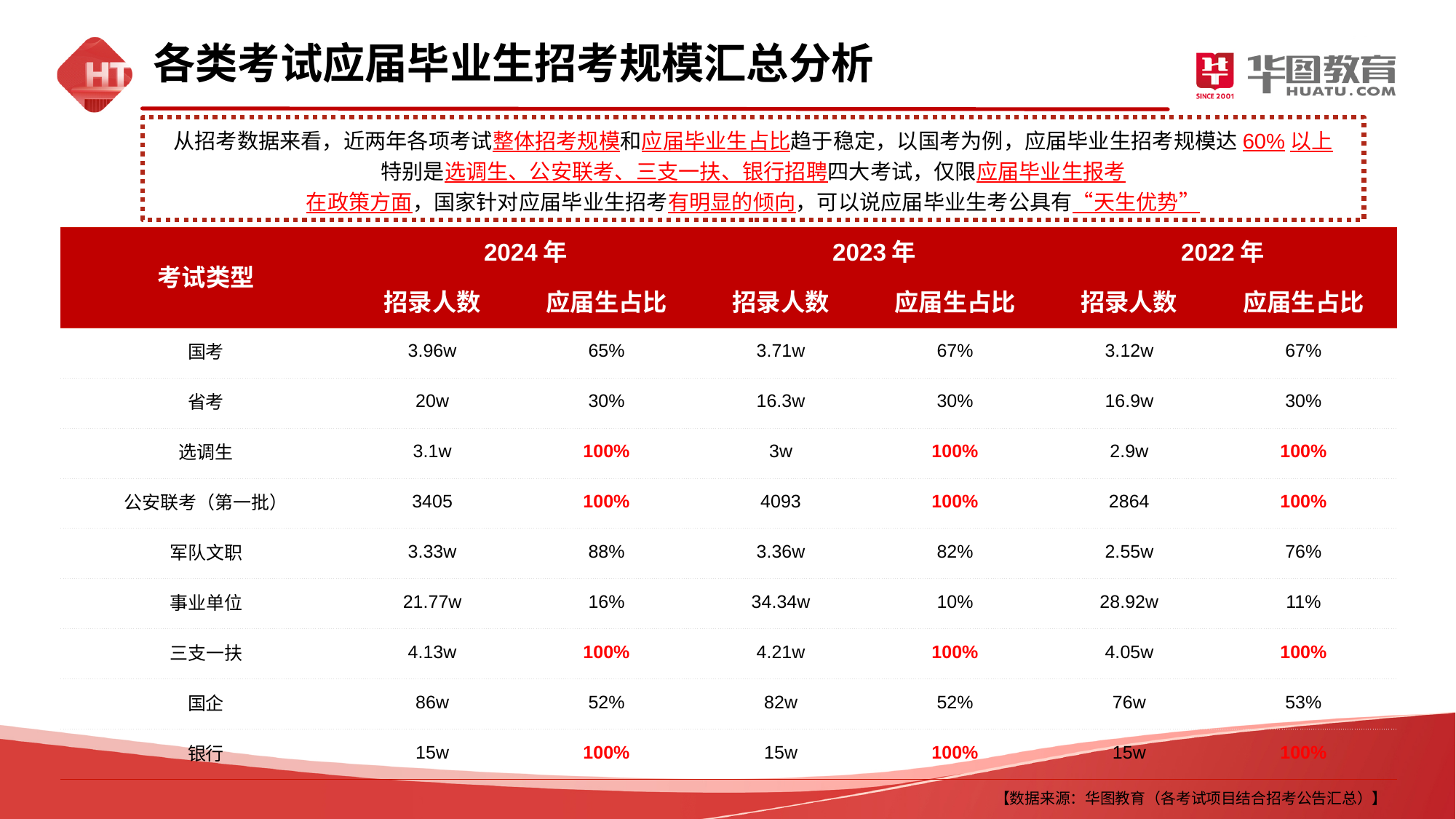

各类考试应届毕业生招考规模汇总分析
从招考数据来看，近两年各项考试整体招考规模和应届毕业生占比趋于稳定，以国考为例，应届毕业生招考规模达60%以上
特别是选调生、公安联考、三支一扶、银行招聘四大考试，仅限应届毕业生报考
在政策方面，国家针对应届毕业生招考有明显的倾向，可以说应届毕业生考公具有“天生优势”
| 考试类型 | 2024年 |  | 2023年 |  | 2022年 |  |
| --- | --- | --- | --- | --- | --- | --- |
|  | 招录人数 | 应届生占比 | 招录人数 | 应届生占比 | 招录人数 | 应届生占比 |
| 国考 | 3.96w | 65% | 3.71w | 67% | 3.12w | 67% |
| 省考 | 20w | 30% | 16.3w | 30% | 16.9w | 30% |
| 选调生 | 3.1w | 100% | 3w | 100% | 2.9w | 100% |
| 公安联考（第一批） | 3405 | 100% | 4093 | 100% | 2864 | 100% |
| 军队文职 | 3.33w | 88% | 3.36w | 82% | 2.55w | 76% |
| 事业单位 | 21.77w | 16% | 34.34w | 10% | 28.92w | 11% |
| 三支一扶 | 4.13w | 100% | 4.21w | 100% | 4.05w | 100% |
| 国企 | 86w | 52% | 82w | 52% | 76w | 53% |
| 银行 | 15w | 100% | 15w | 100% | 15w | 100% |
【数据来源：华图教育（各考试项目结合招考公告汇总）】